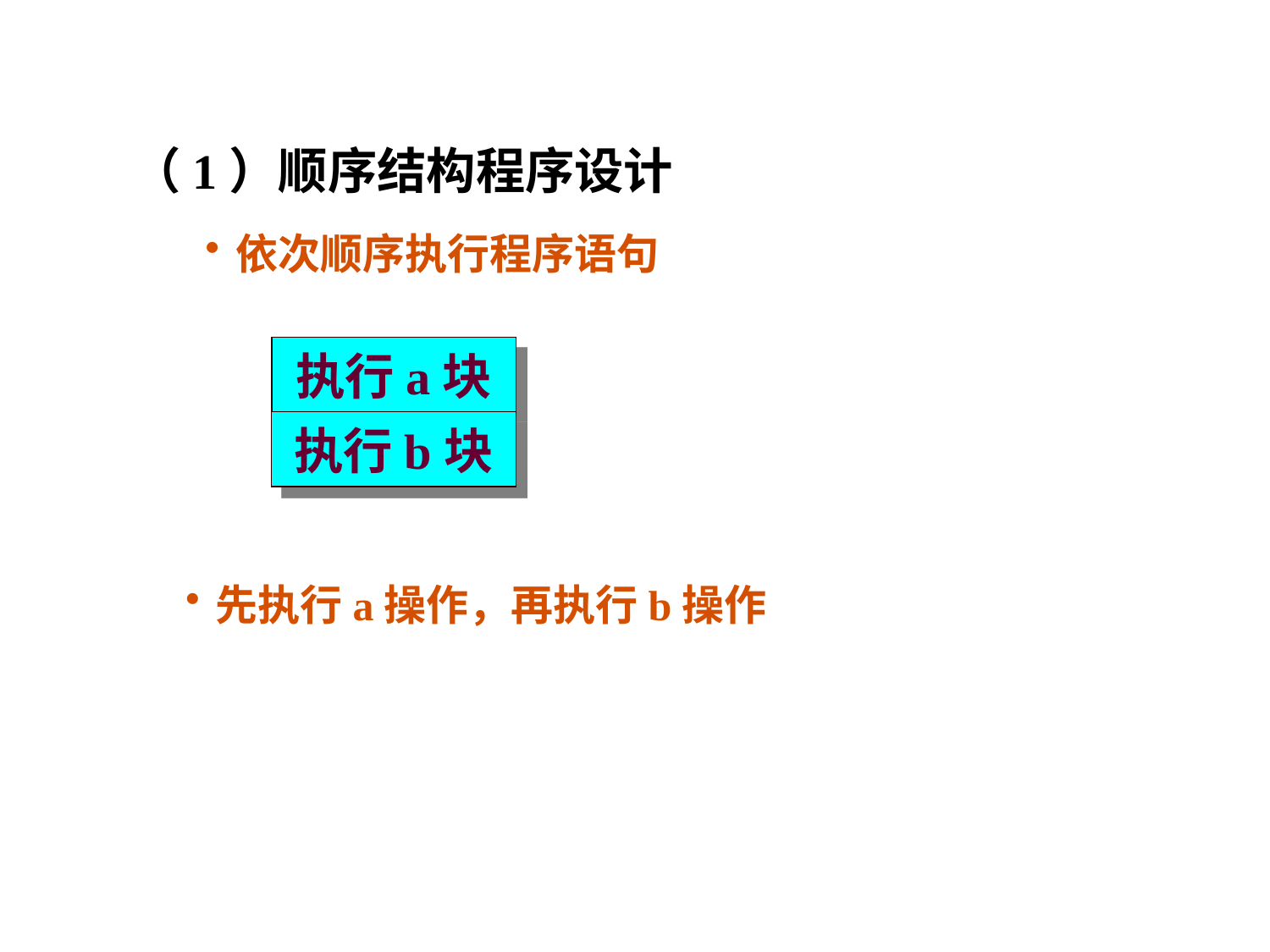

（1）顺序结构程序设计
依次顺序执行程序语句
执行a块
执行b块
先执行a操作，再执行b操作